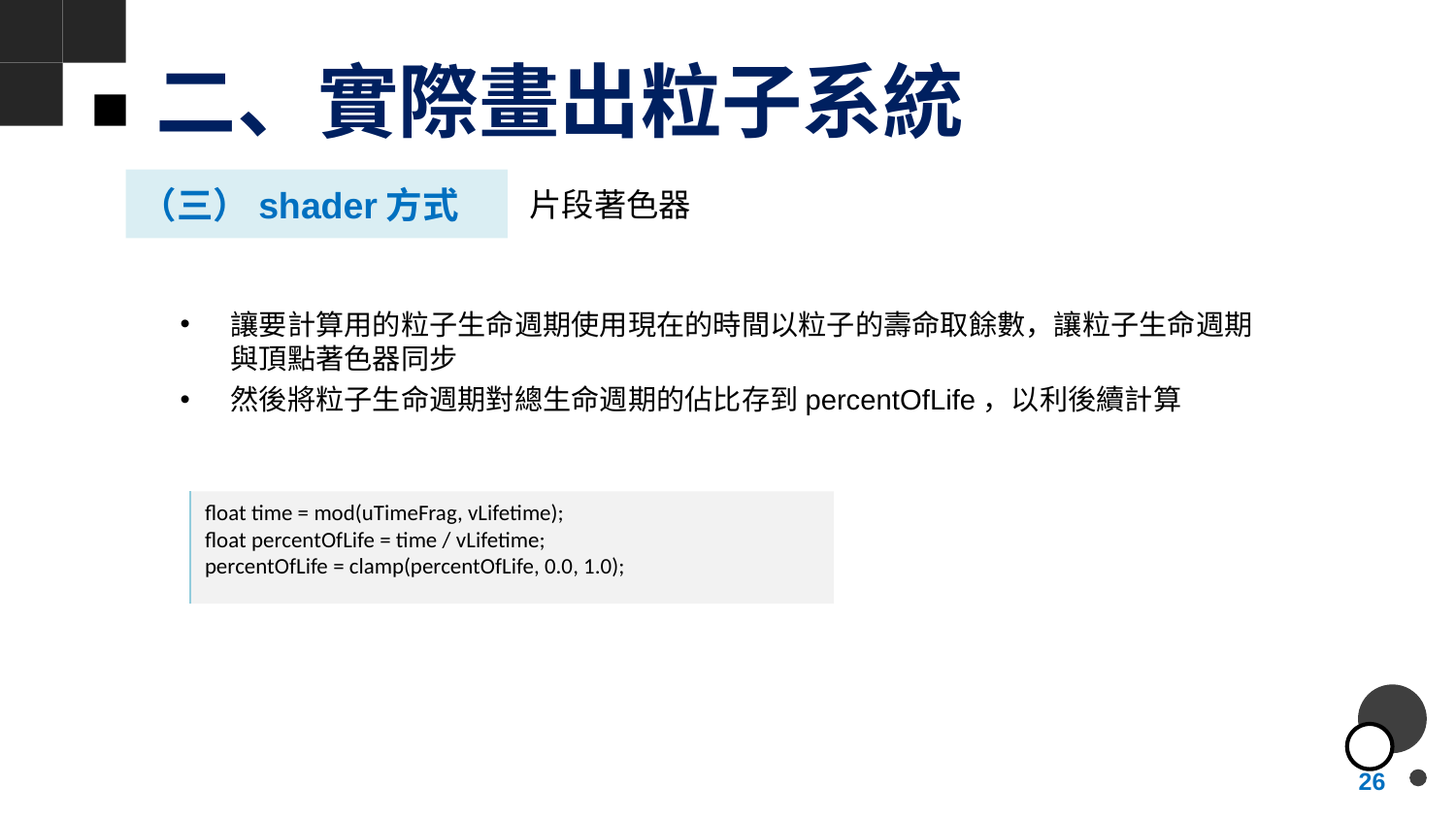

# 二、實際畫出粒子系統
（三）shader方式
片段著色器
讓要計算用的粒子生命週期使用現在的時間以粒子的壽命取餘數，讓粒子生命週期與頂點著色器同步
然後將粒子生命週期對總生命週期的佔比存到percentOfLife，以利後續計算
float time = mod(uTimeFrag, vLifetime);
float percentOfLife = time / vLifetime;
percentOfLife = clamp(percentOfLife, 0.0, 1.0);

26